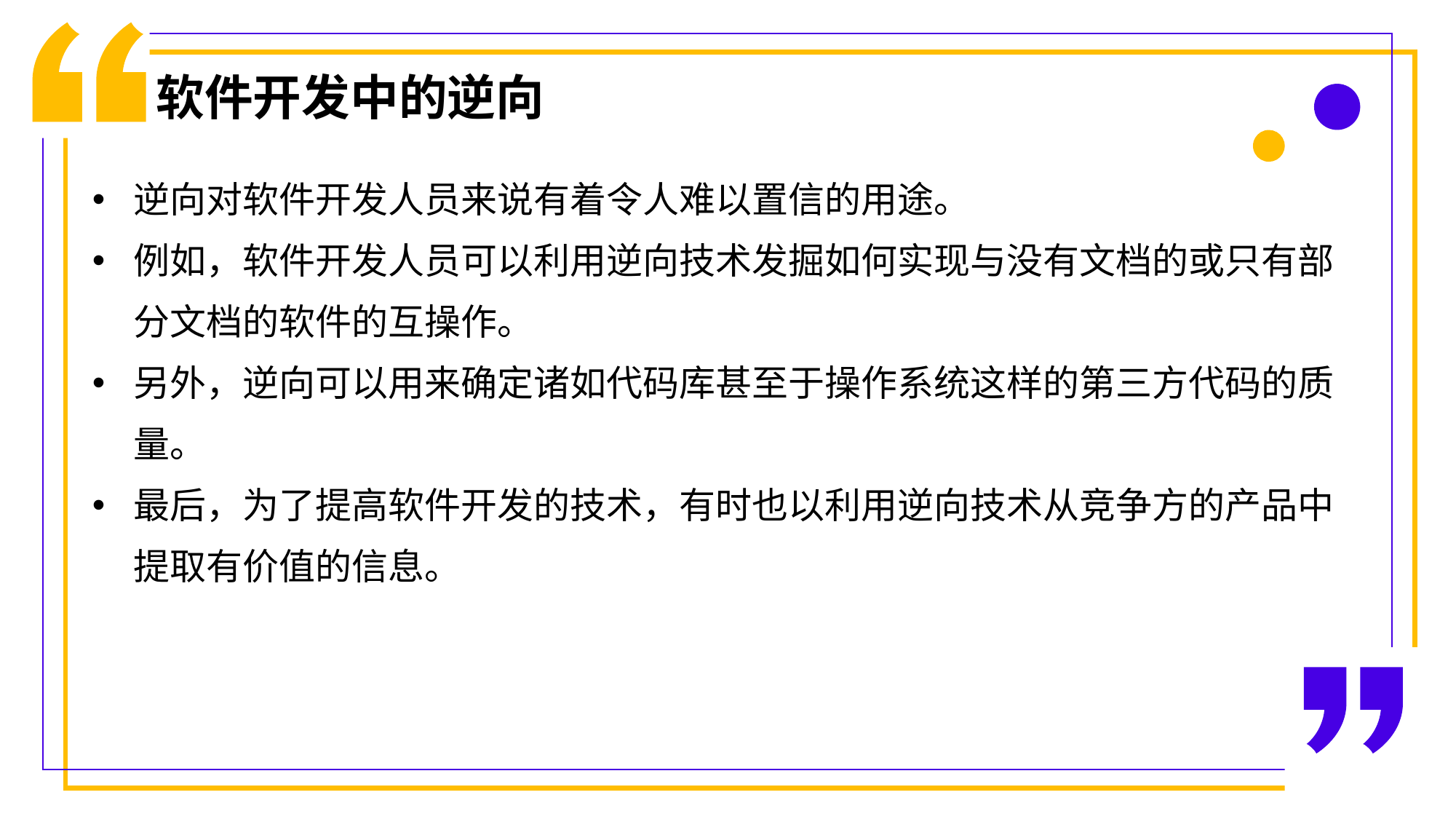

软件开发中的逆向

逆向对软件开发人员来说有着令人难以置信的用途。
例如，软件开发人员可以利用逆向技术发掘如何实现与没有文档的或只有部分文档的软件的互操作。
另外，逆向可以用来确定诸如代码库甚至于操作系统这样的第三方代码的质量。
最后，为了提高软件开发的技术，有时也以利用逆向技术从竞争方的产品中提取有价值的信息。